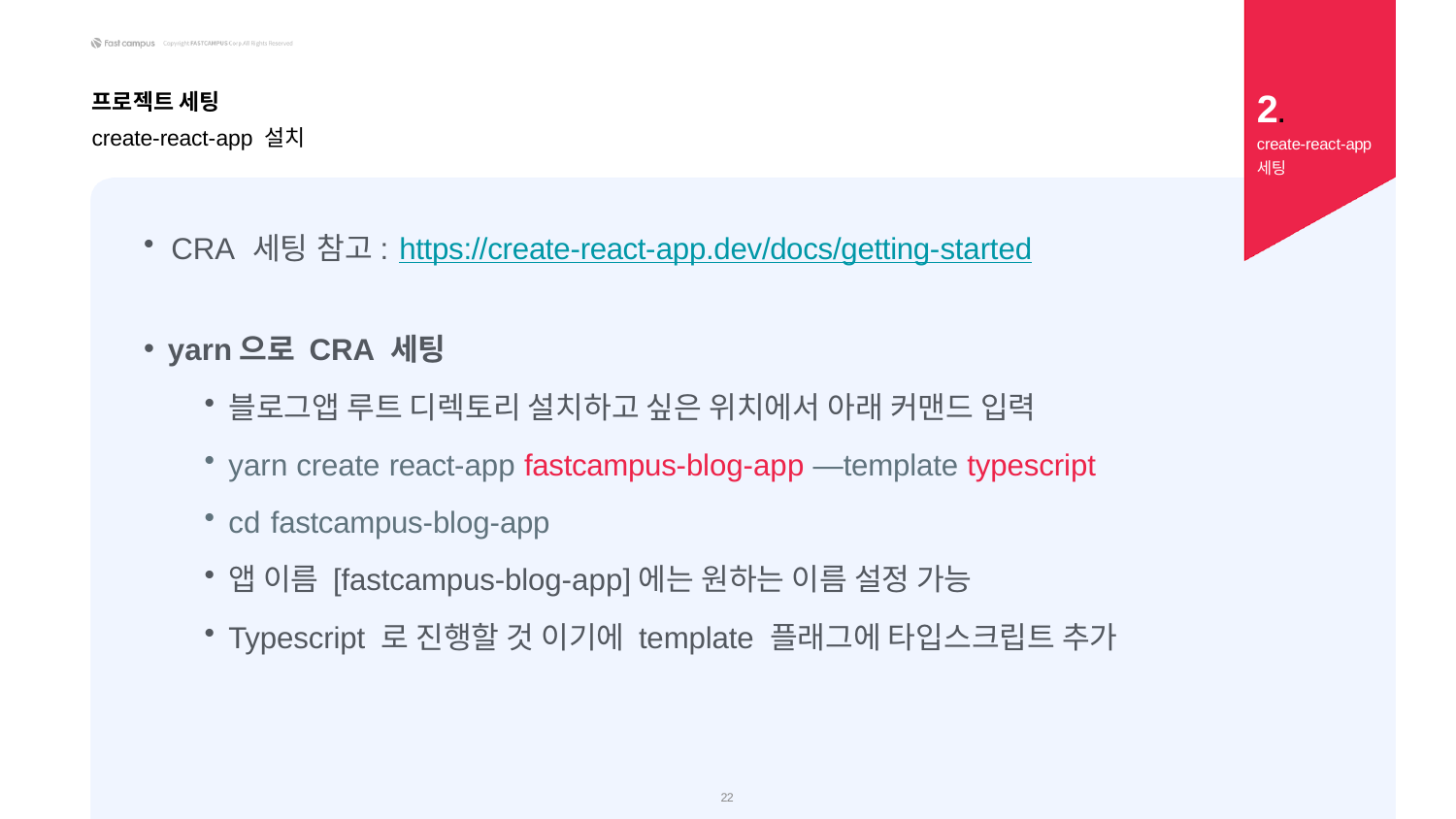

2.
create-react-app
세팅
프로젝트 세팅
create-react-app 설치
CRA 세팅 참고: https://create-react-app.dev/docs/getting-started

yarn으로 CRA 세팅
블로그앱 루트 디렉토리 설치하고 싶은 위치에서 아래 커맨드 입력
yarn create react-app fastcampus-blog-app —template typescript
cd fastcampus-blog-app
앱 이름 [fastcampus-blog-app]에는 원하는 이름 설정 가능
Typescript 로 진행할 것 이기에 template 플래그에 타입스크립트 추가
22